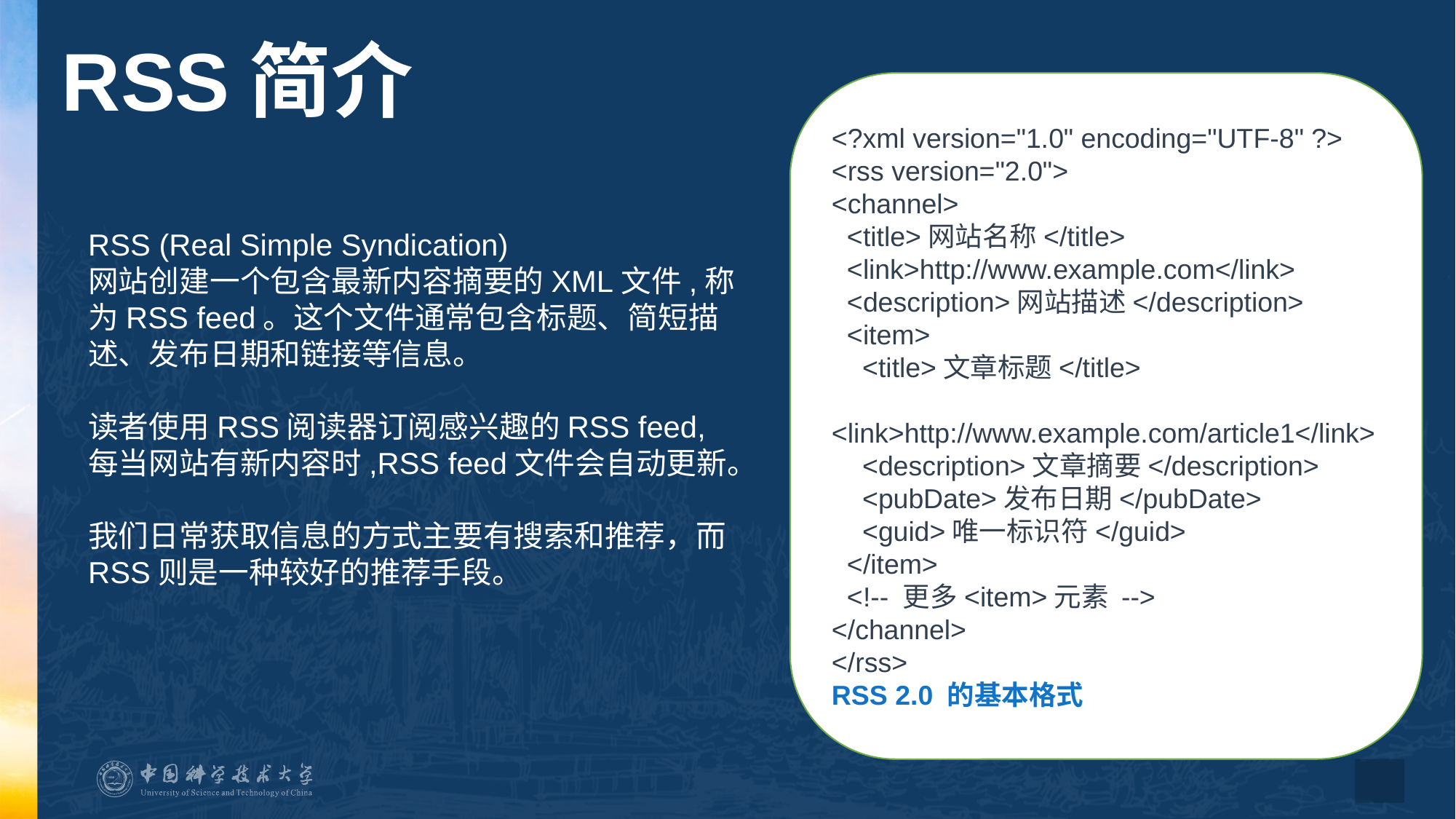

RSS简介
<?xml version="1.0" encoding="UTF-8" ?>
<rss version="2.0">
<channel>
  <title>网站名称</title>
  <link>http://www.example.com</link>
  <description>网站描述</description>
  <item>
    <title>文章标题</title>
    <link>http://www.example.com/article1</link>
    <description>文章摘要</description>
    <pubDate>发布日期</pubDate>
    <guid>唯一标识符</guid>
  </item>
  <!-- 更多<item>元素 -->
</channel>
</rss>
RSS 2.0 的基本格式
RSS (Real Simple Syndication)
网站创建一个包含最新内容摘要的XML文件,称为RSS feed。这个文件通常包含标题、简短描述、发布日期和链接等信息。

读者使用RSS阅读器订阅感兴趣的RSS feed,每当网站有新内容时,RSS feed文件会自动更新。

我们日常获取信息的方式主要有搜索和推荐，而RSS则是一种较好的推荐手段。
4